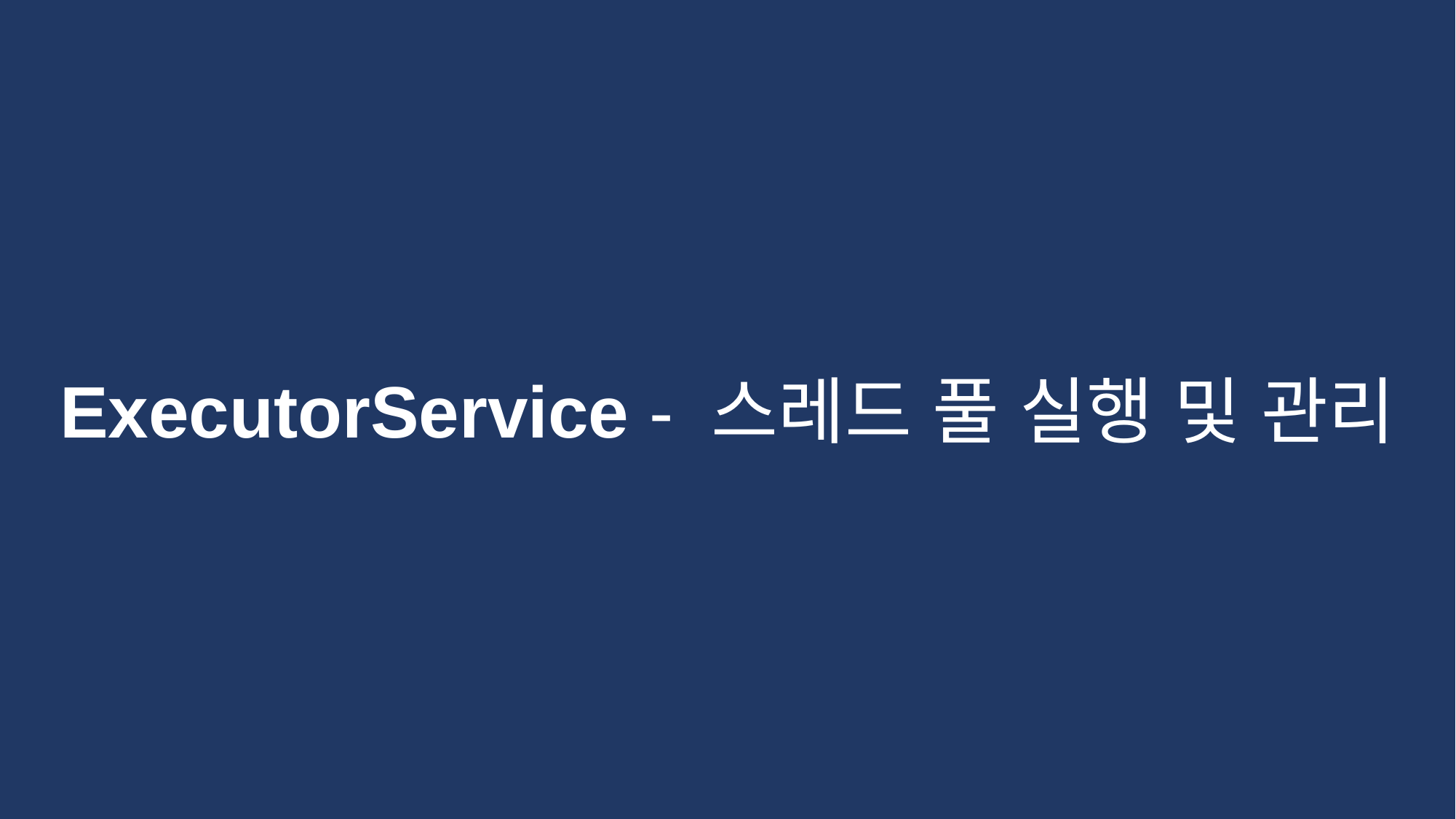

ExecutorService - 스레드 풀 실행 및 관리